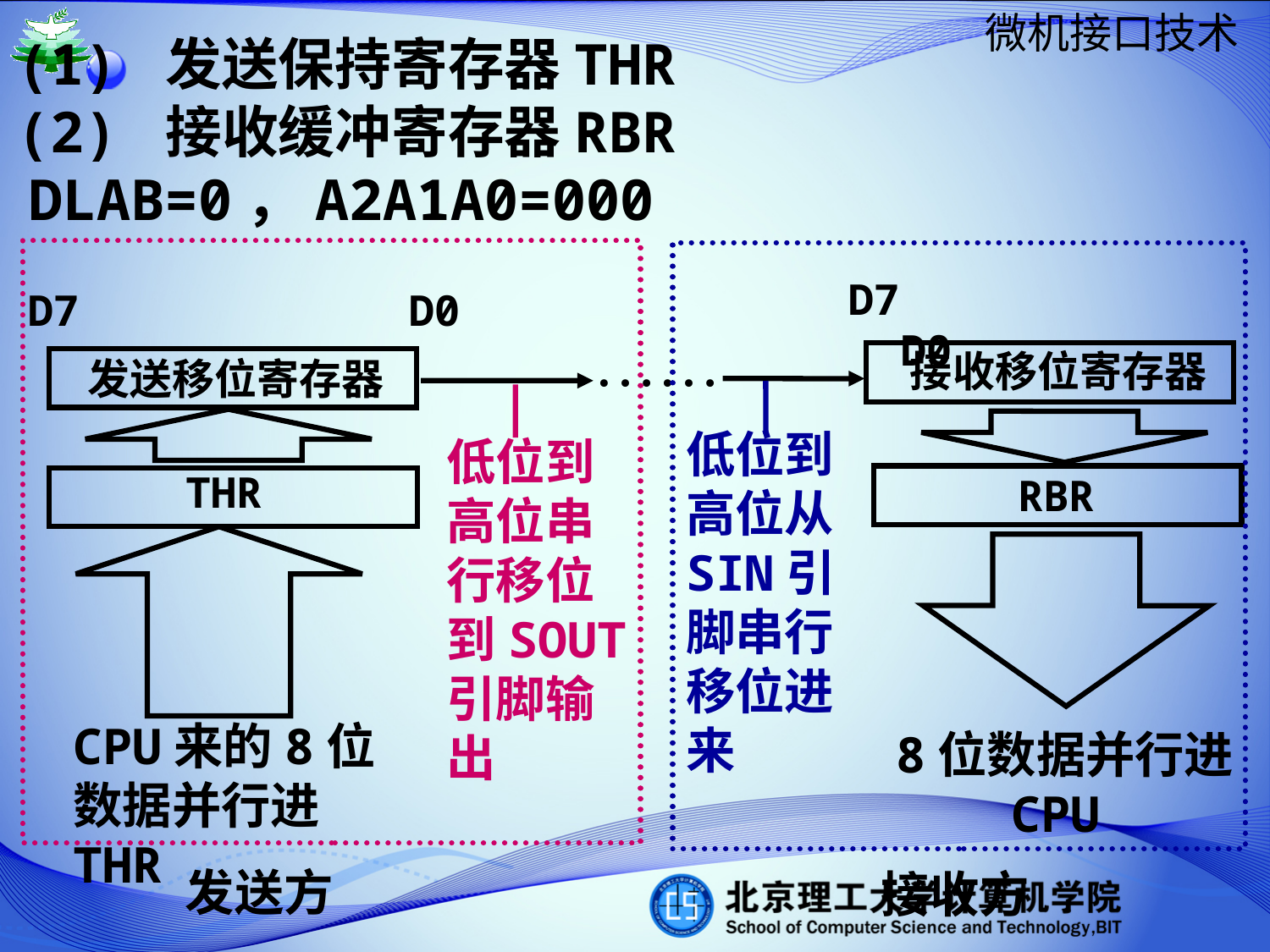

(1) 发送保持寄存器THR
(2) 接收缓冲寄存器RBR
DLAB=0，A2A1A0=000

D7           　D0
D7             D0
……
接收移位寄存器

发送移位寄存器

低位到高位从SIN引脚串行移位进来
低位到高位串行移位到SOUT引脚输出
THR
RBR

CPU来的8位数据并行进THR
8位数据并行进CPU
发送方
接收方